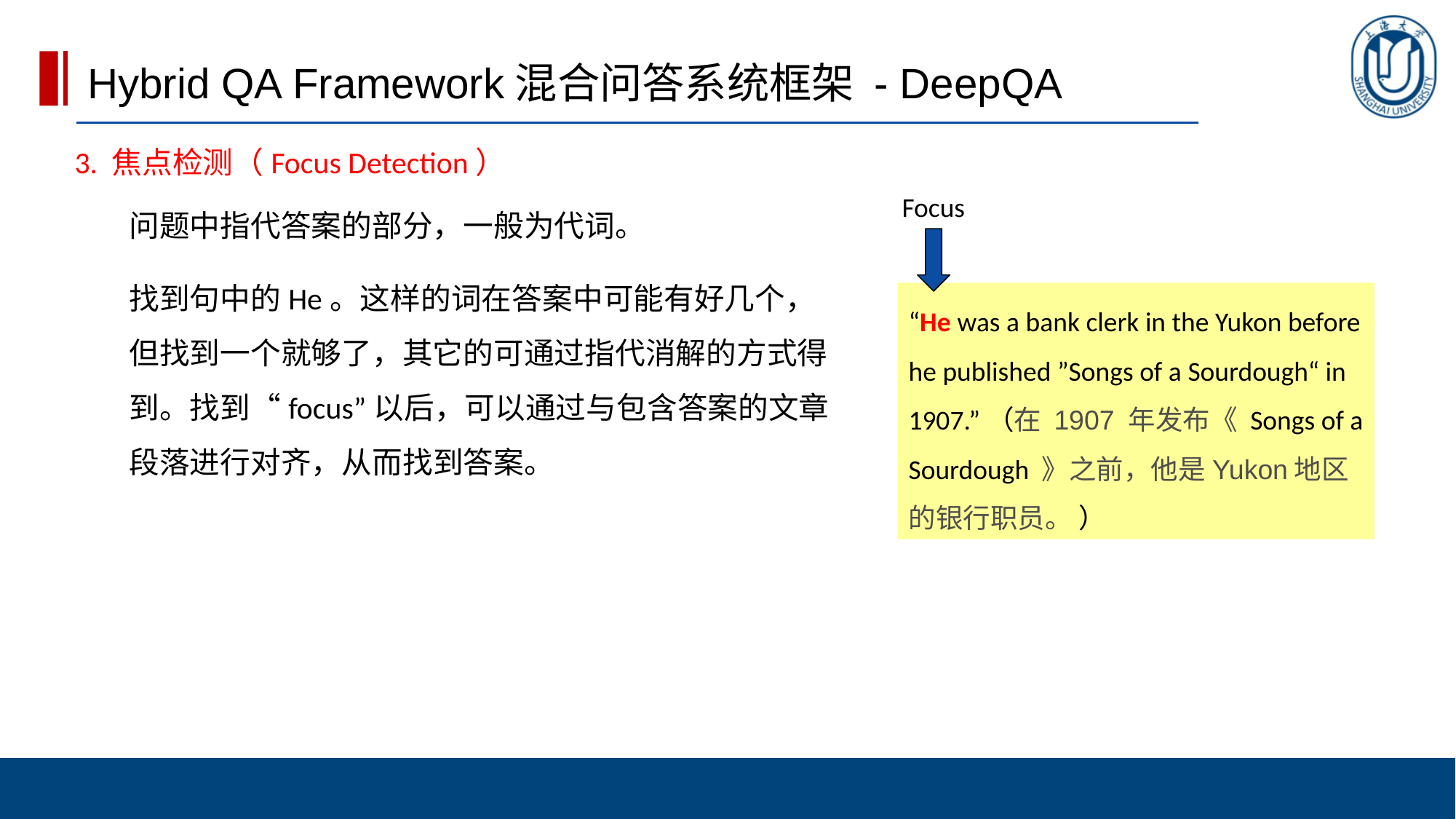

Hybrid QA Framework混合问答系统框架 - DeepQA
3. 焦点检测（Focus Detection）
问题中指代答案的部分，一般为代词。
找到句中的He。这样的词在答案中可能有好几个，但找到一个就够了，其它的可通过指代消解的方式得到。找到“focus”以后，可以通过与包含答案的文章段落进行对齐，从而找到答案。
Focus

“He was a bank clerk in the Yukon before he published ”Songs of a Sourdough“ in 1907.”（在 1907 年发布《 Songs of a Sourdough 》之前，他是Yukon地区的银行职员。 ）